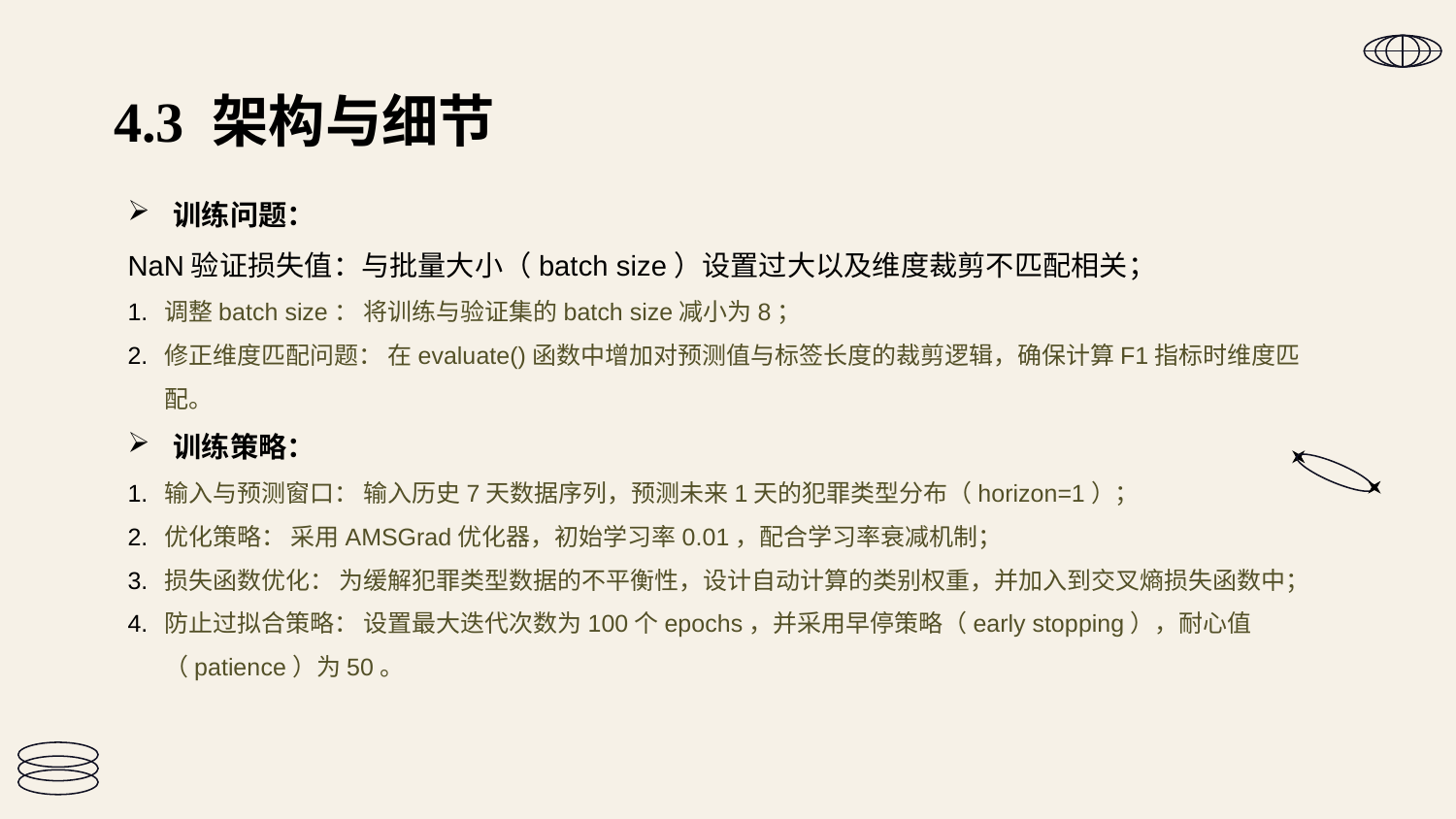

# 4.3 架构与细节
训练问题：
NaN验证损失值：与批量大小（batch size）设置过大以及维度裁剪不匹配相关；
调整batch size： 将训练与验证集的batch size减小为8；
修正维度匹配问题： 在evaluate()函数中增加对预测值与标签长度的裁剪逻辑，确保计算F1指标时维度匹配。
训练策略：
输入与预测窗口： 输入历史7天数据序列，预测未来1天的犯罪类型分布（horizon=1）；
优化策略： 采用AMSGrad优化器，初始学习率0.01，配合学习率衰减机制；
损失函数优化： 为缓解犯罪类型数据的不平衡性，设计自动计算的类别权重，并加入到交叉熵损失函数中；
防止过拟合策略： 设置最大迭代次数为100个epochs，并采用早停策略（early stopping），耐心值（patience）为50。